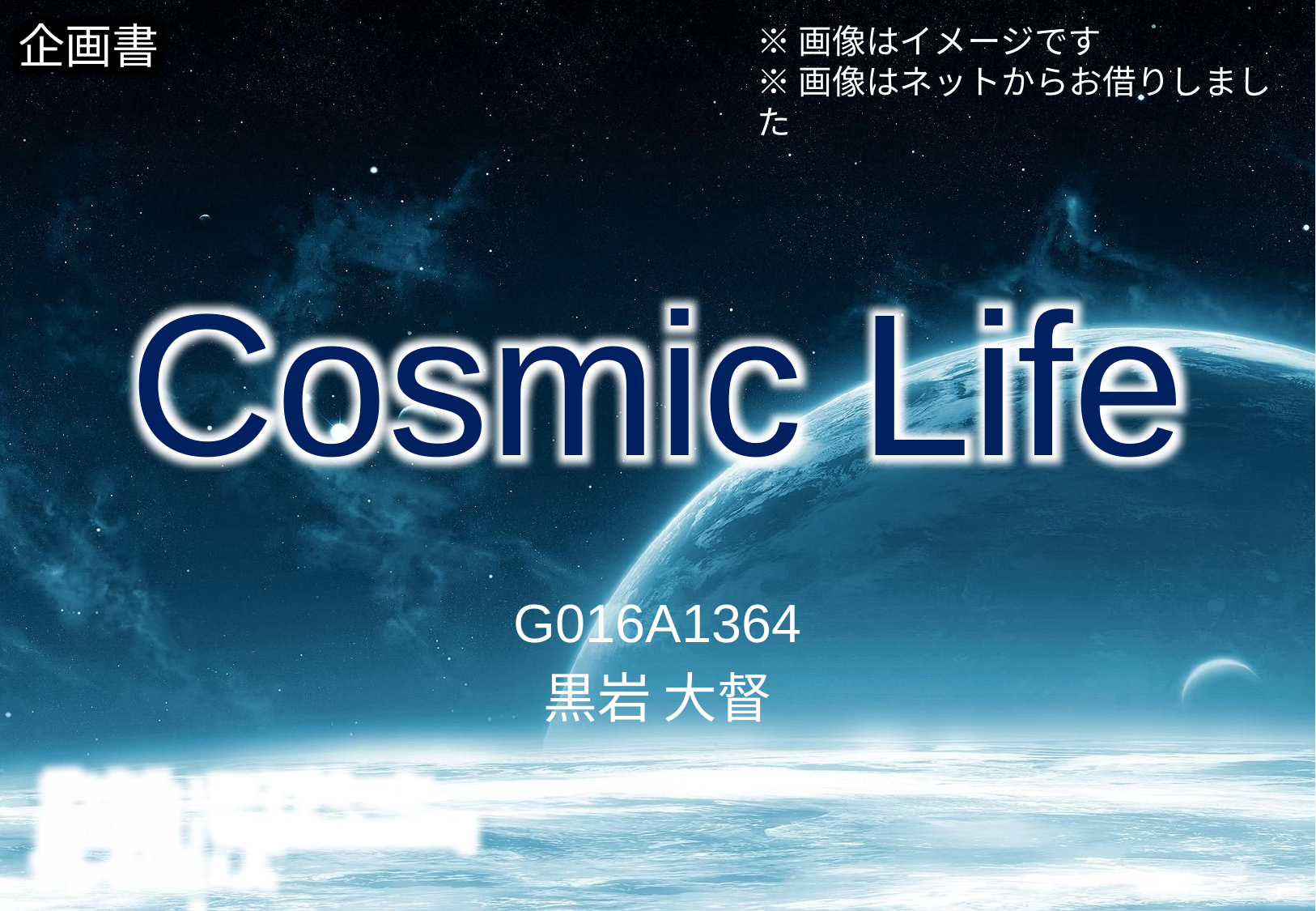

企画書
※画像はイメージです
※画像はネットからお借りしました
Cosmic Life
G016A1364
黒岩 大督
ジャンル :
対応機種 :
プレイ人数 :
3Dアクション
VR ( Oculus Rift )
1人